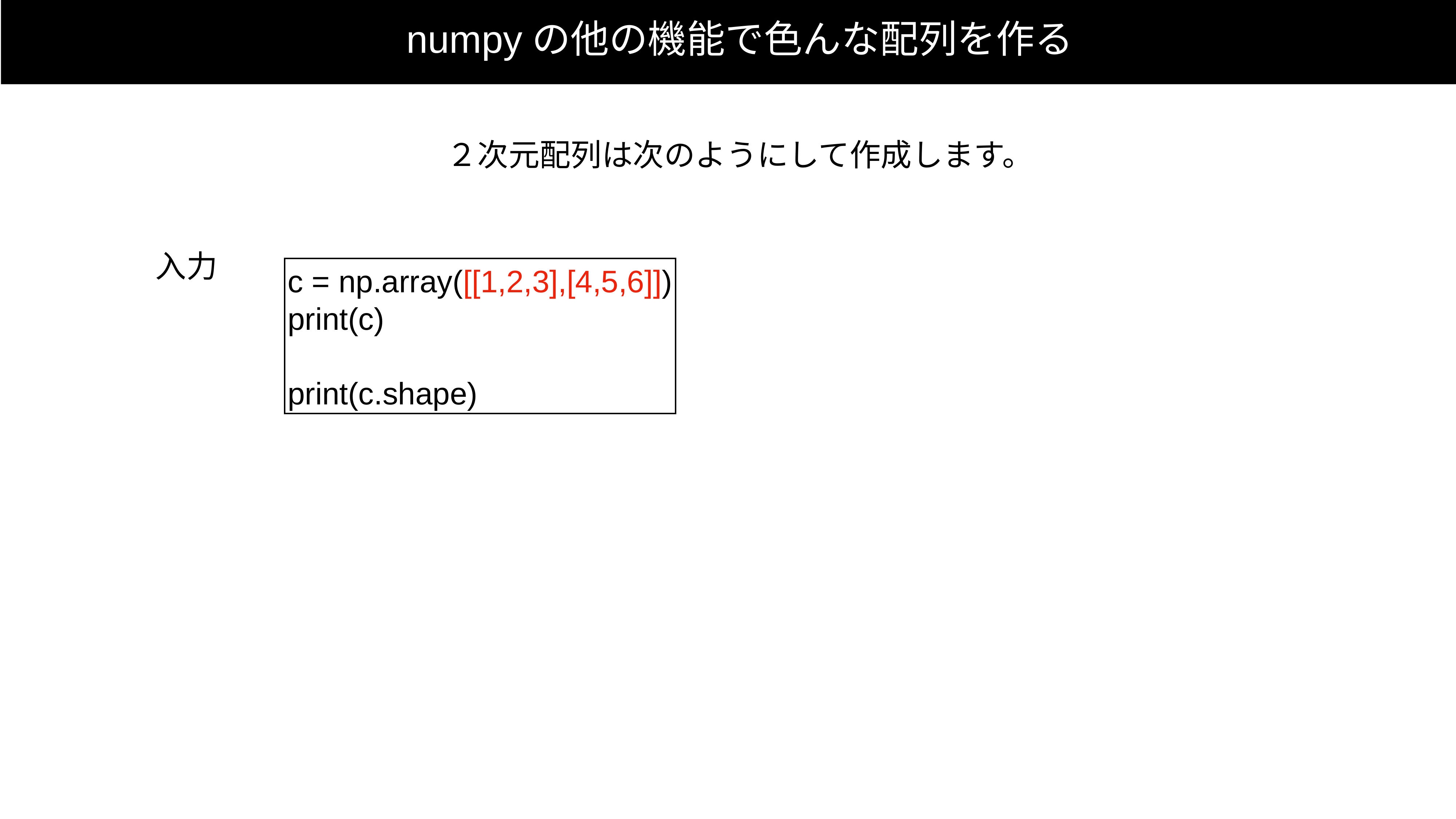

numpyの他の機能で色んな配列を作る
２次元配列は次のようにして作成します。
c = np.array([[1,2,3],[4,5,6]])
print(c)

print(c.shape)
入力